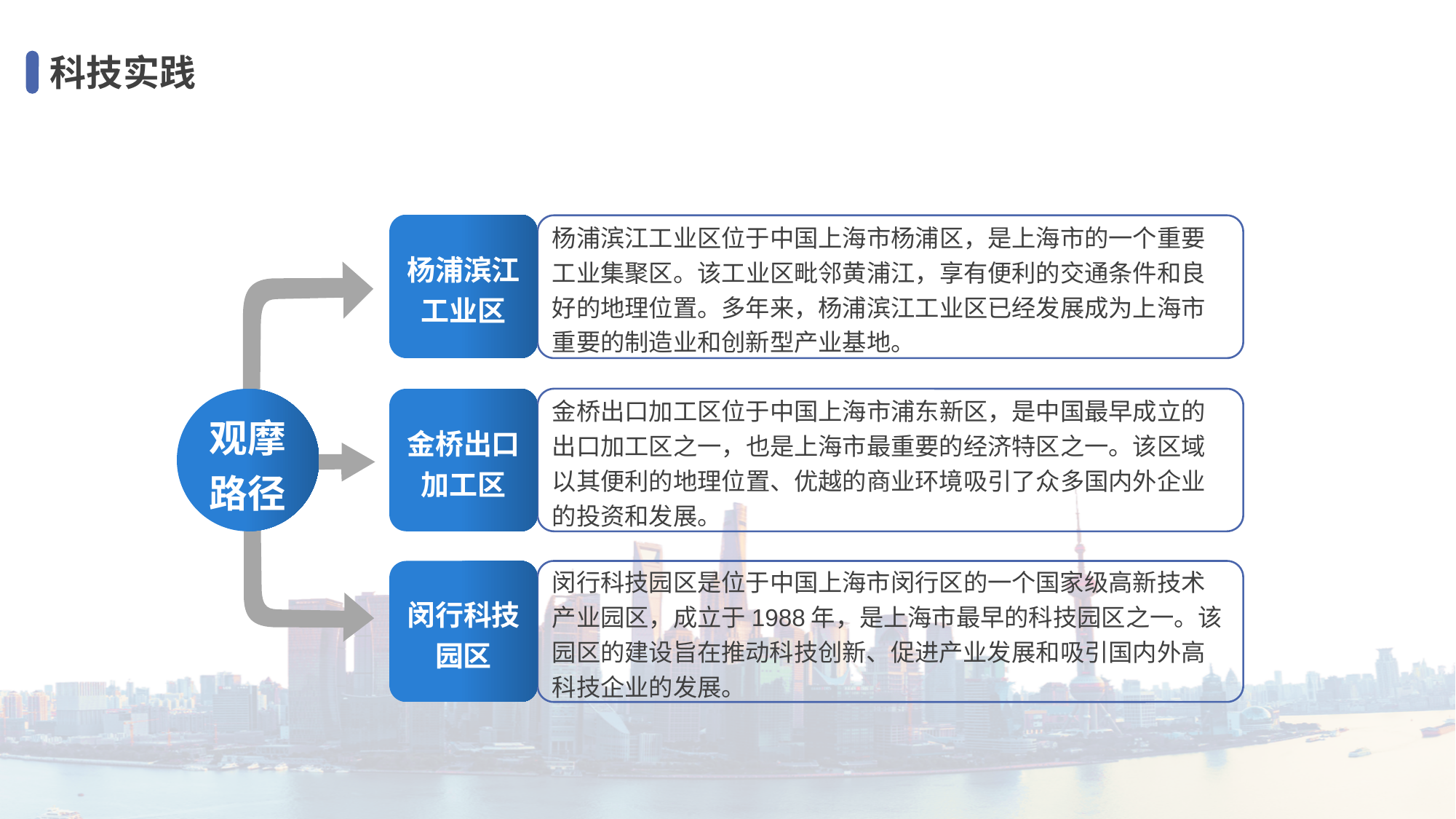

科技实践
杨浦滨江工业区
杨浦滨江工业区位于中国上海市杨浦区，是上海市的一个重要工业集聚区。该工业区毗邻黄浦江，享有便利的交通条件和良好的地理位置。多年来，杨浦滨江工业区已经发展成为上海市重要的制造业和创新型产业基地。

观摩路径
金桥出口加工区
金桥出口加工区位于中国上海市浦东新区，是中国最早成立的出口加工区之一，也是上海市最重要的经济特区之一。该区域以其便利的地理位置、优越的商业环境吸引了众多国内外企业的投资和发展。

闵行科技园区
闵行科技园区是位于中国上海市闵行区的一个国家级高新技术产业园区，成立于1988年，是上海市最早的科技园区之一。该园区的建设旨在推动科技创新、促进产业发展和吸引国内外高科技企业的发展。